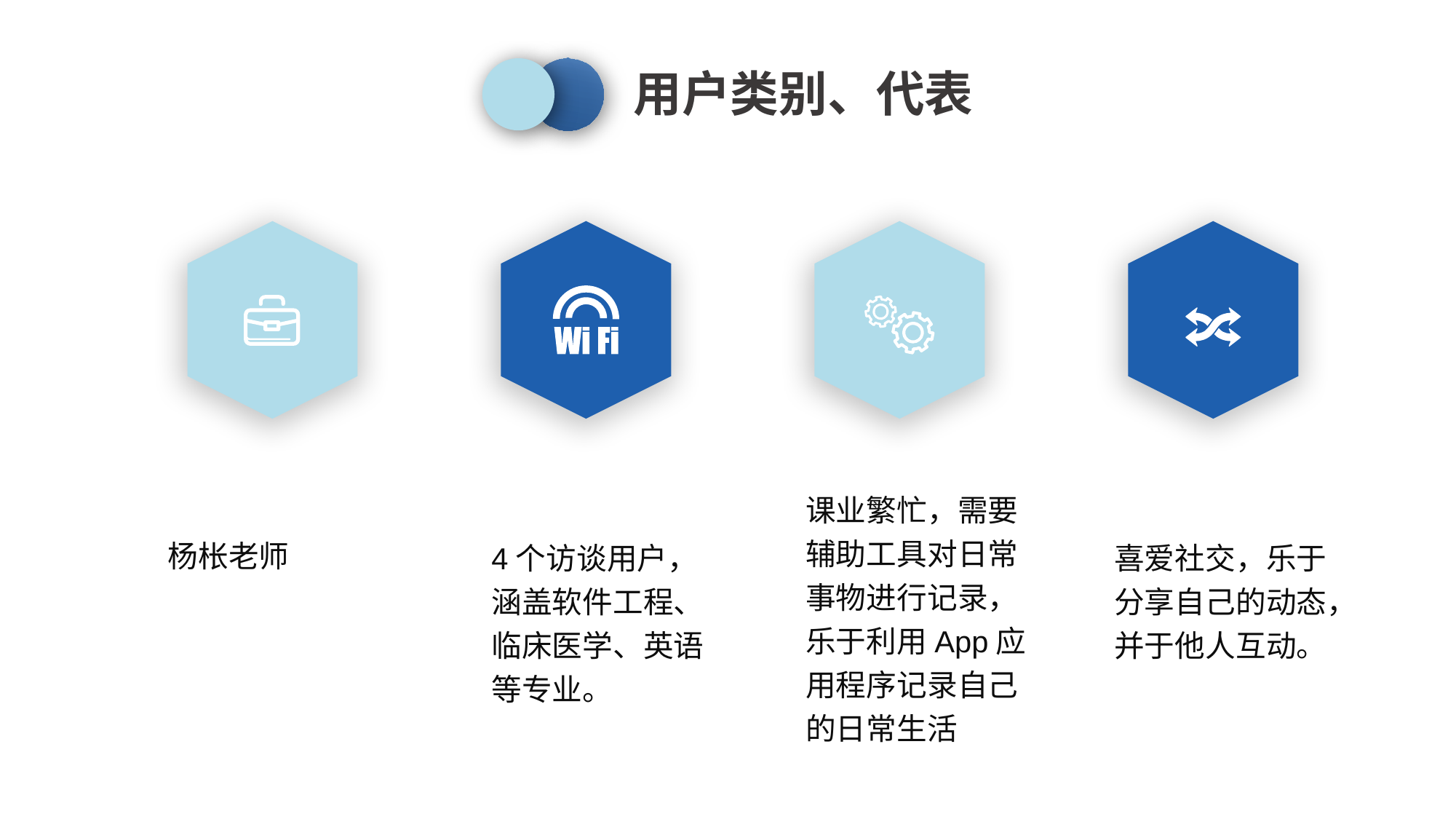

用户类别、代表

课业繁忙，需要辅助工具对日常事物进行记录，乐于利用App应用程序记录自己的日常生活
杨枨老师
4个访谈用户，涵盖软件工程、临床医学、英语等专业。
喜爱社交，乐于分享自己的动态，并于他人互动。